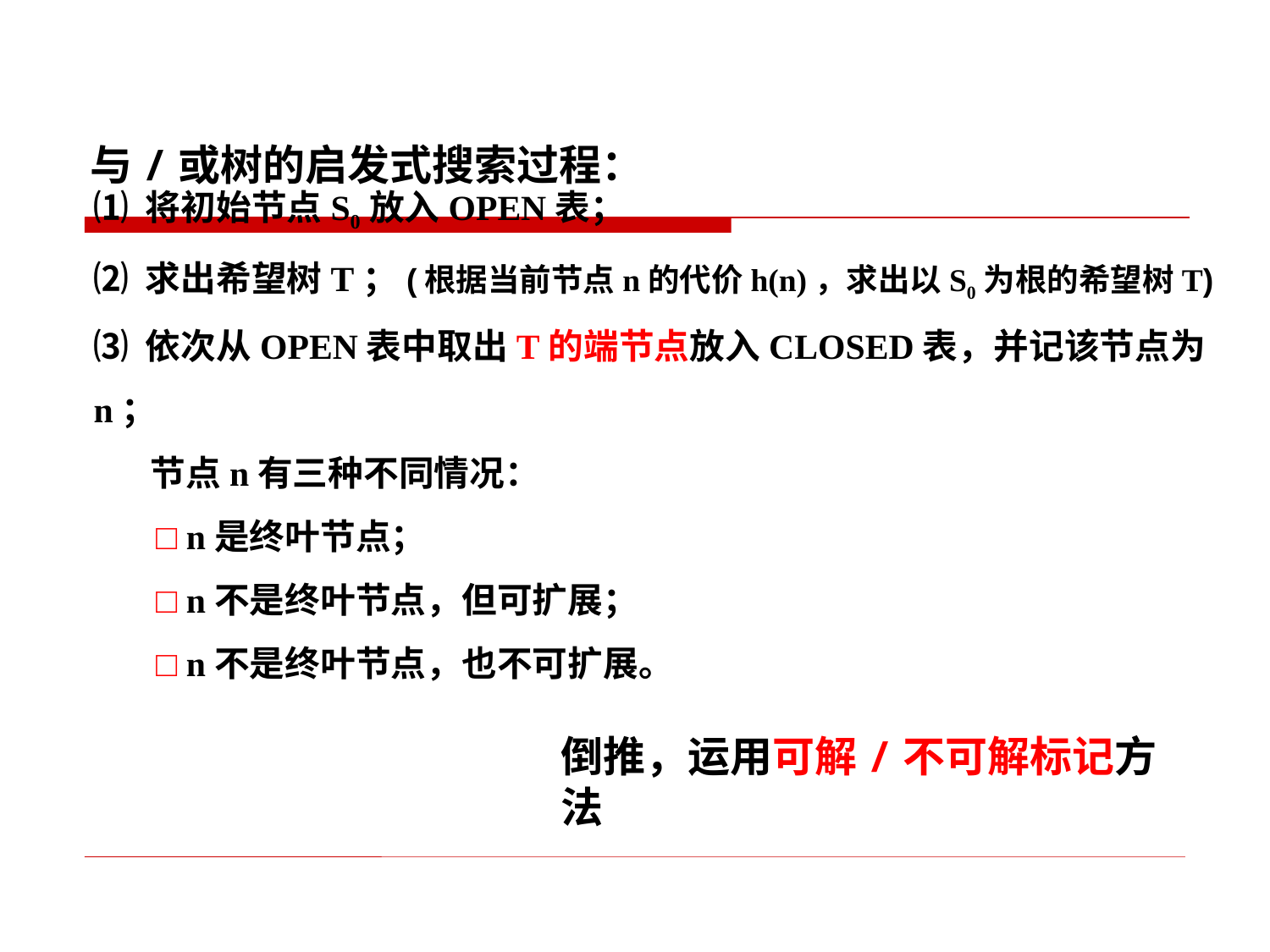

# 与/或树的启发式搜索过程：
⑴ 将初始节点S0放入OPEN表；
⑵ 求出希望树T；(根据当前节点n的代价h(n)，求出以S0为根的希望树T)
⑶ 依次从OPEN表中取出T的端节点放入CLOSED表，并记该节点为n；
      节点n有三种不同情况：
       □ n是终叶节点；
       □ n不是终叶节点，但可扩展；
       □ n不是终叶节点，也不可扩展。
倒推，运用可解/不可解标记方法